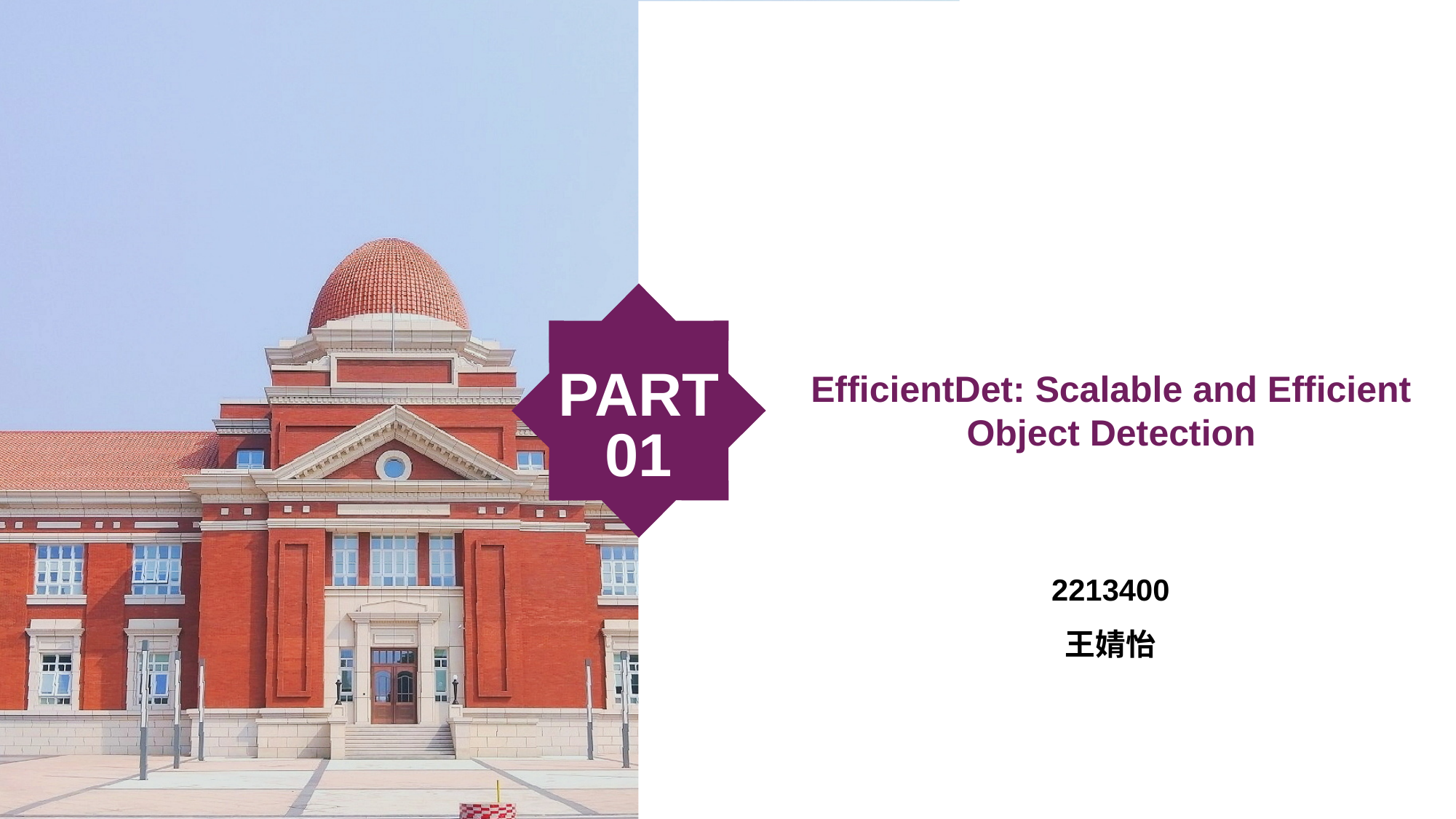

PART
01
EfficientDet: Scalable and Efficient Object Detection
2213400
王婧怡